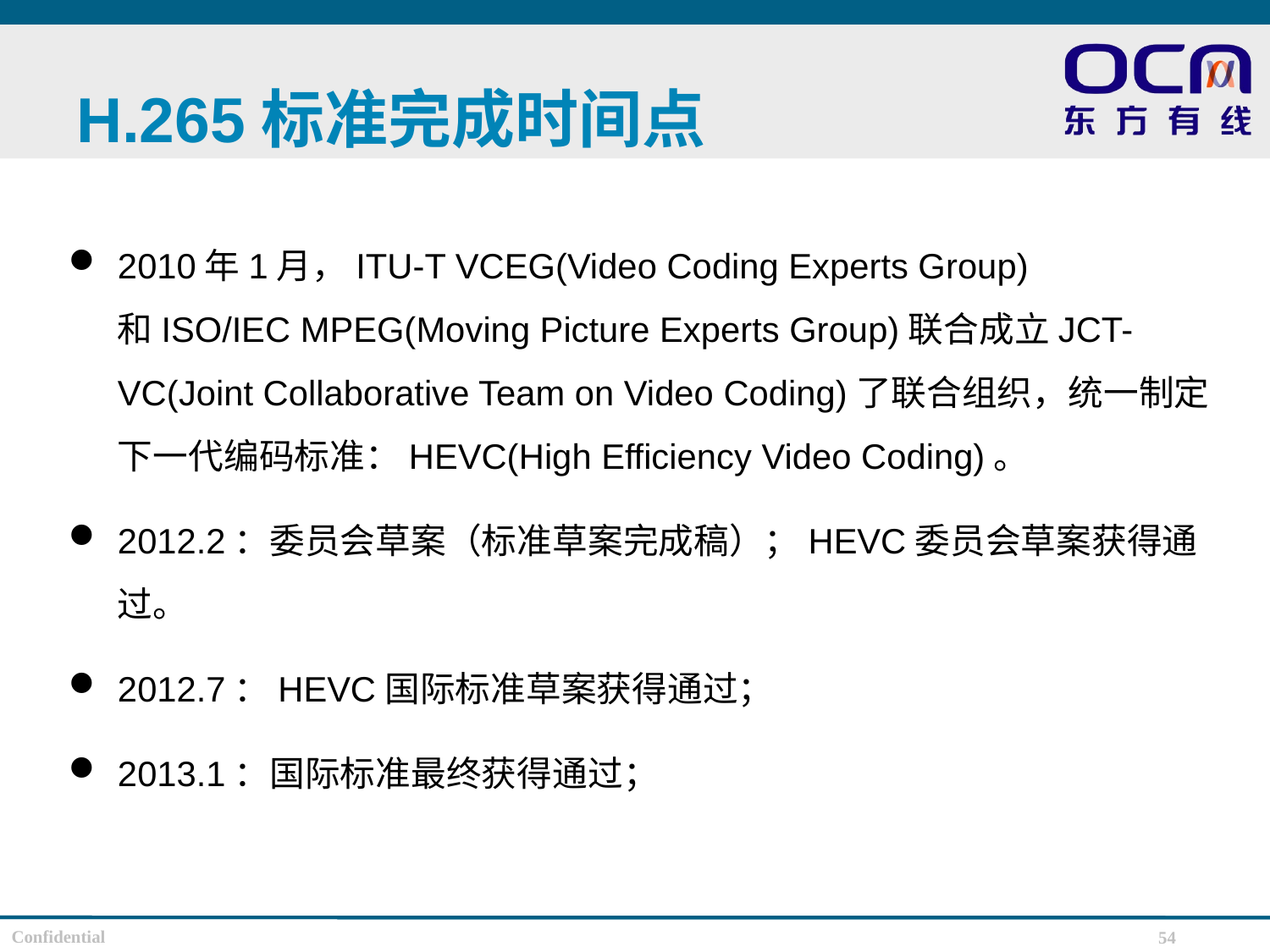

# H.265标准完成时间点
2010年1月，ITU-T VCEG(Video Coding Experts Group) 和ISO/IEC MPEG(Moving Picture Experts Group)联合成立JCT-VC(Joint Collaborative Team on Video Coding)了联合组织，统一制定下一代编码标准：HEVC(High Efficiency Video Coding)。
2012.2：委员会草案（标准草案完成稿）；HEVC委员会草案获得通过。
2012.7：HEVC国际标准草案获得通过；
2013.1：国际标准最终获得通过；
54